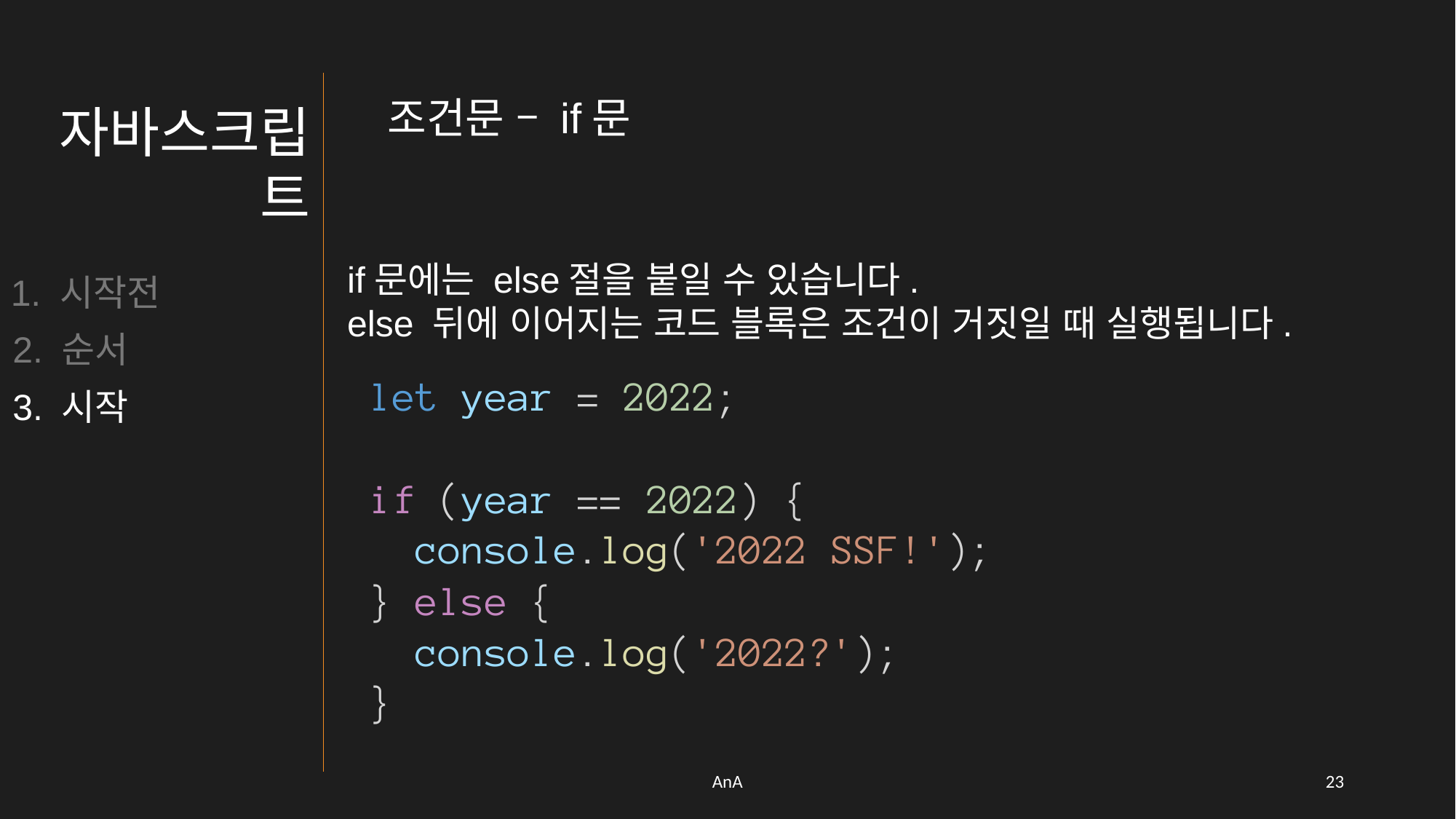

조건문 – if문
자바스크립트
if문에는 else절을 붙일 수 있습니다.
else 뒤에 이어지는 코드 블록은 조건이 거짓일 때 실행됩니다.
1. 시작전
2. 순서
let year = 2022;
if (year == 2022) {
  console.log('2022 SSF!');
} else {
  console.log('2022?');
}
3. 시작
AnA
23